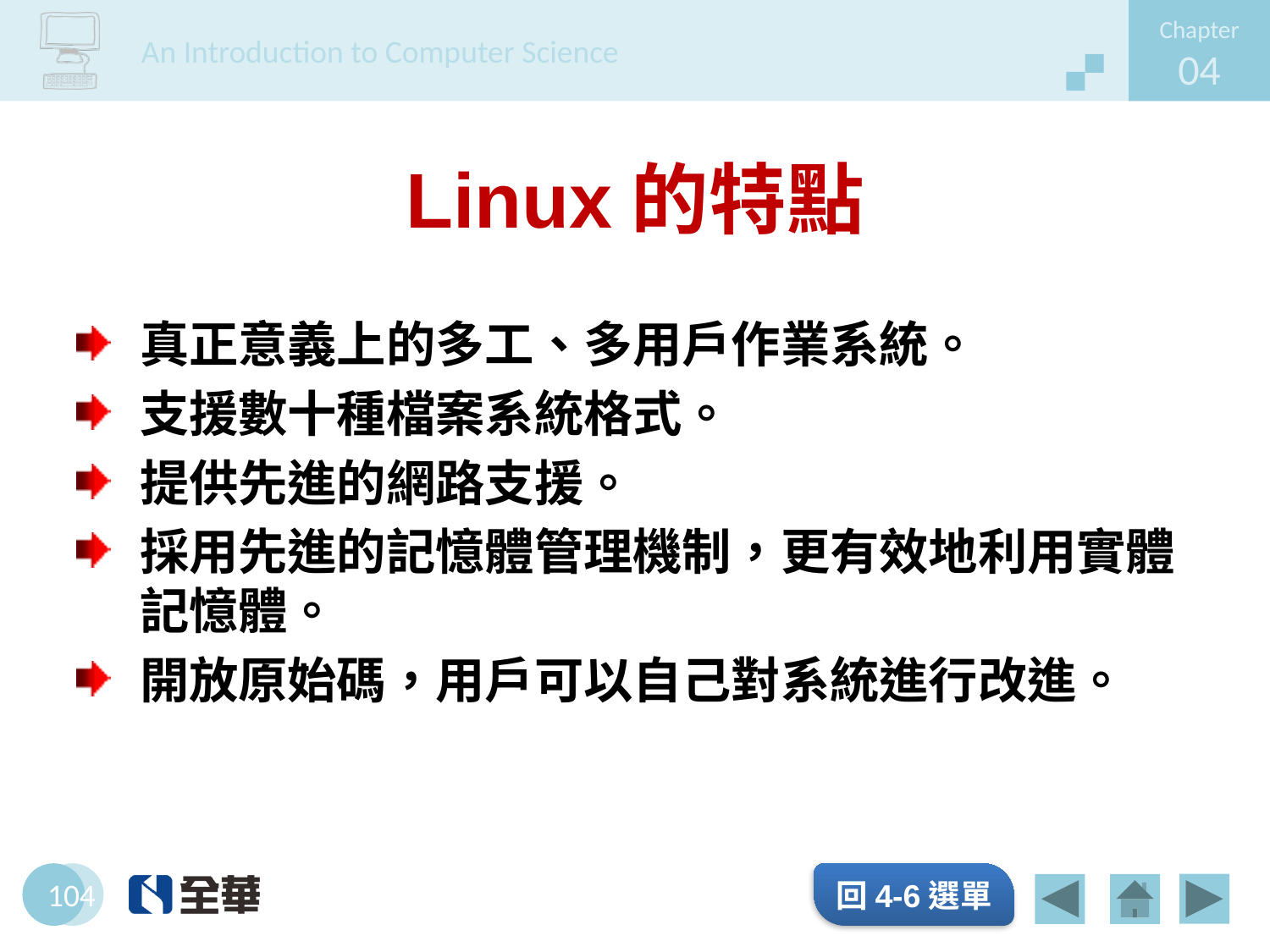

# Linux的特點
真正意義上的多工、多用戶作業系統。
支援數十種檔案系統格式。
提供先進的網路支援。
採用先進的記憶體管理機制，更有效地利用實體記憶體。
開放原始碼，用戶可以自己對系統進行改進。
回4-6選單